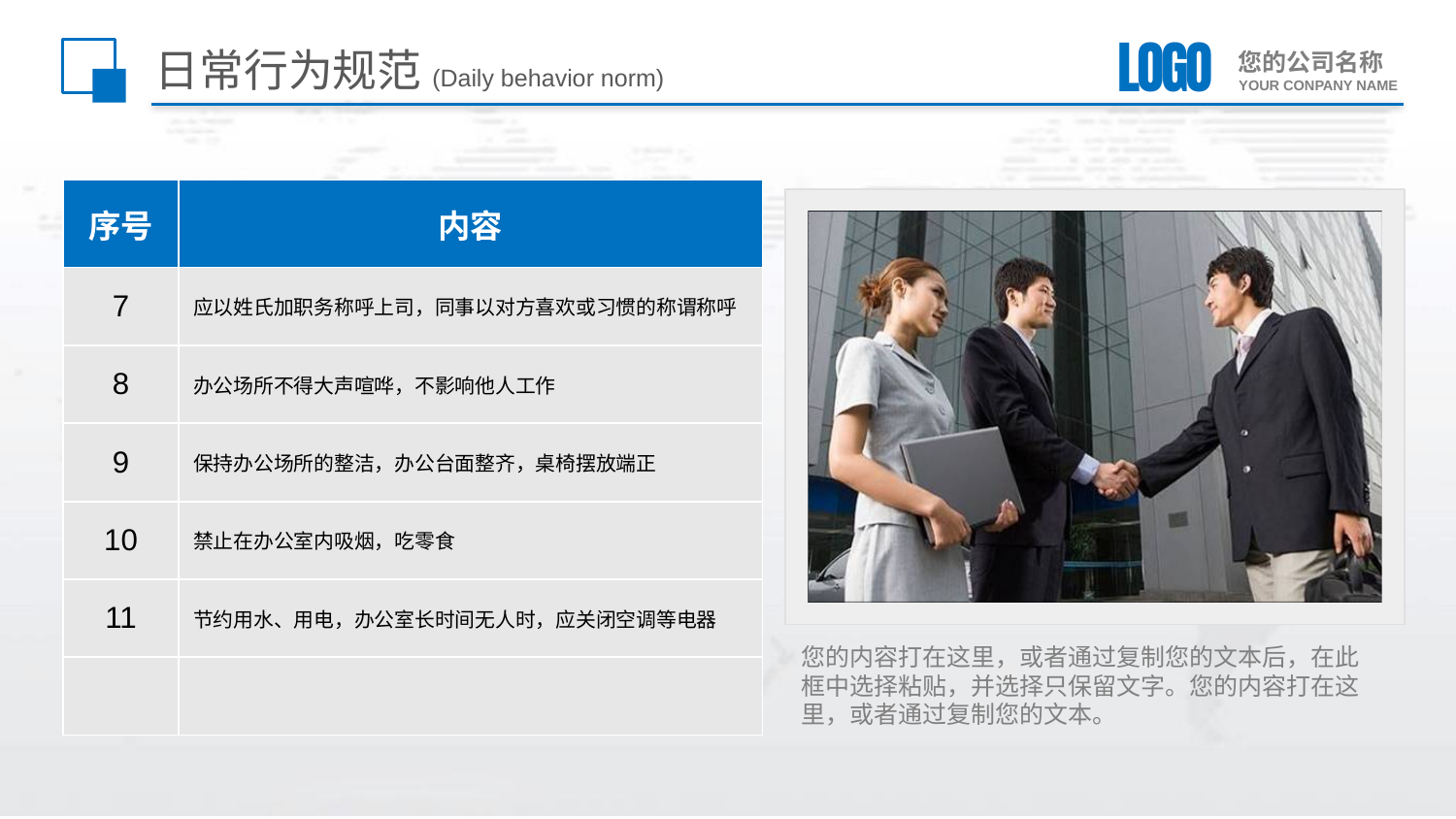

# 日常行为规范(Daily behavior norm)
| 序号 | 内容 |
| --- | --- |
| 7 | 应以姓氏加职务称呼上司，同事以对方喜欢或习惯的称谓称呼 |
| 8 | 办公场所不得大声喧哗，不影响他人工作 |
| 9 | 保持办公场所的整洁，办公台面整齐，桌椅摆放端正 |
| 10 | 禁止在办公室内吸烟，吃零食 |
| 11 | 节约用水、用电，办公室长时间无人时，应关闭空调等电器 |
|  |  |

您的内容打在这里，或者通过复制您的文本后，在此框中选择粘贴，并选择只保留文字。您的内容打在这里，或者通过复制您的文本。